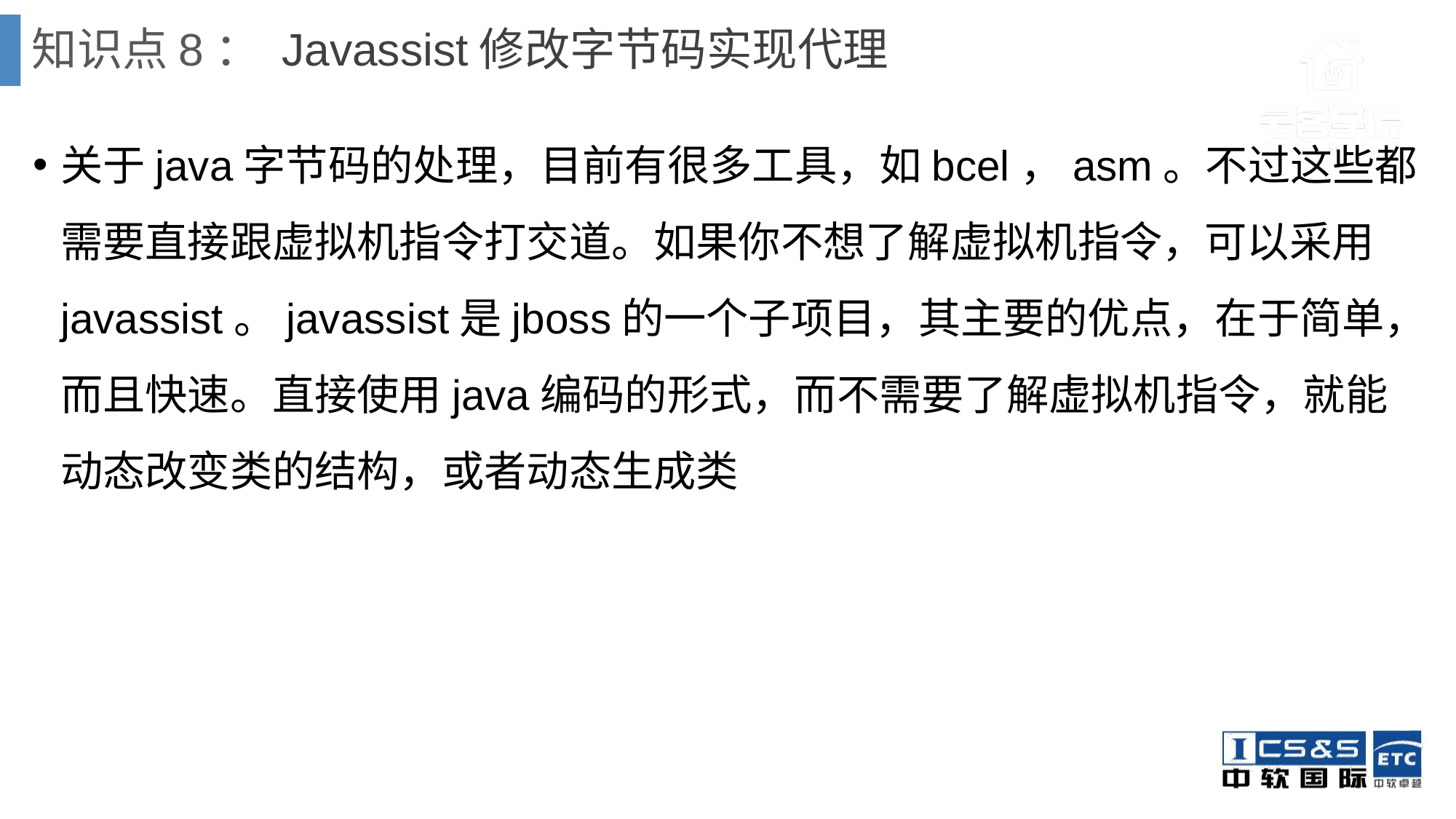

# 知识点8： Javassist修改字节码实现代理
关于java字节码的处理，目前有很多工具，如bcel，asm。不过这些都需要直接跟虚拟机指令打交道。如果你不想了解虚拟机指令，可以采用javassist。javassist是jboss的一个子项目，其主要的优点，在于简单，而且快速。直接使用java编码的形式，而不需要了解虚拟机指令，就能动态改变类的结构，或者动态生成类